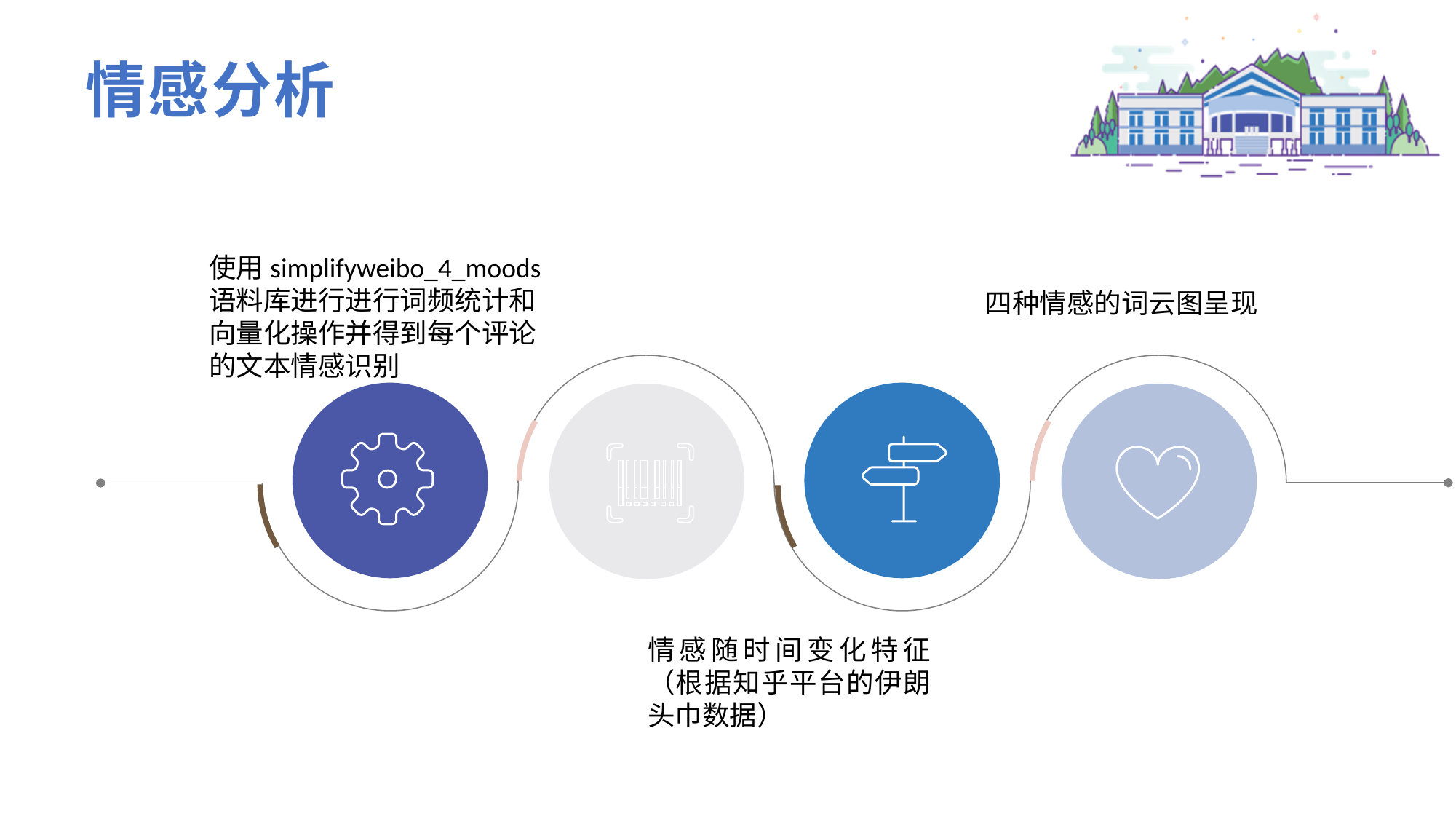

情感分析
使用simplifyweibo_4_moods语料库进行进行词频统计和向量化操作并得到每个评论的文本情感识别
四种情感的词云图呈现

情感随时间变化特征（根据知乎平台的伊朗头巾数据）